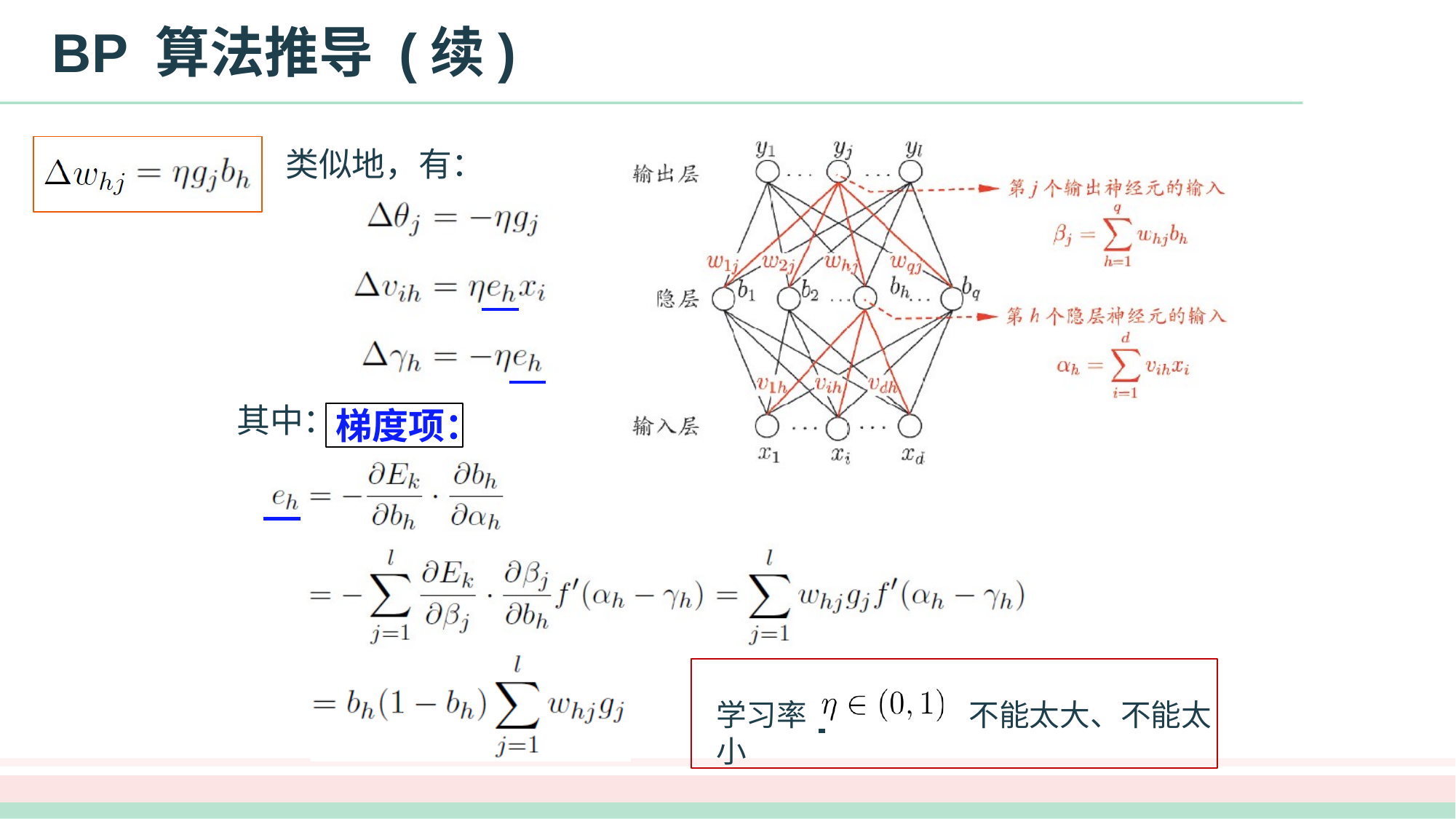

# BP 算法推导 (续)

类似地，有：

其中：
梯度项：

学习率  	不能太大、不能太小